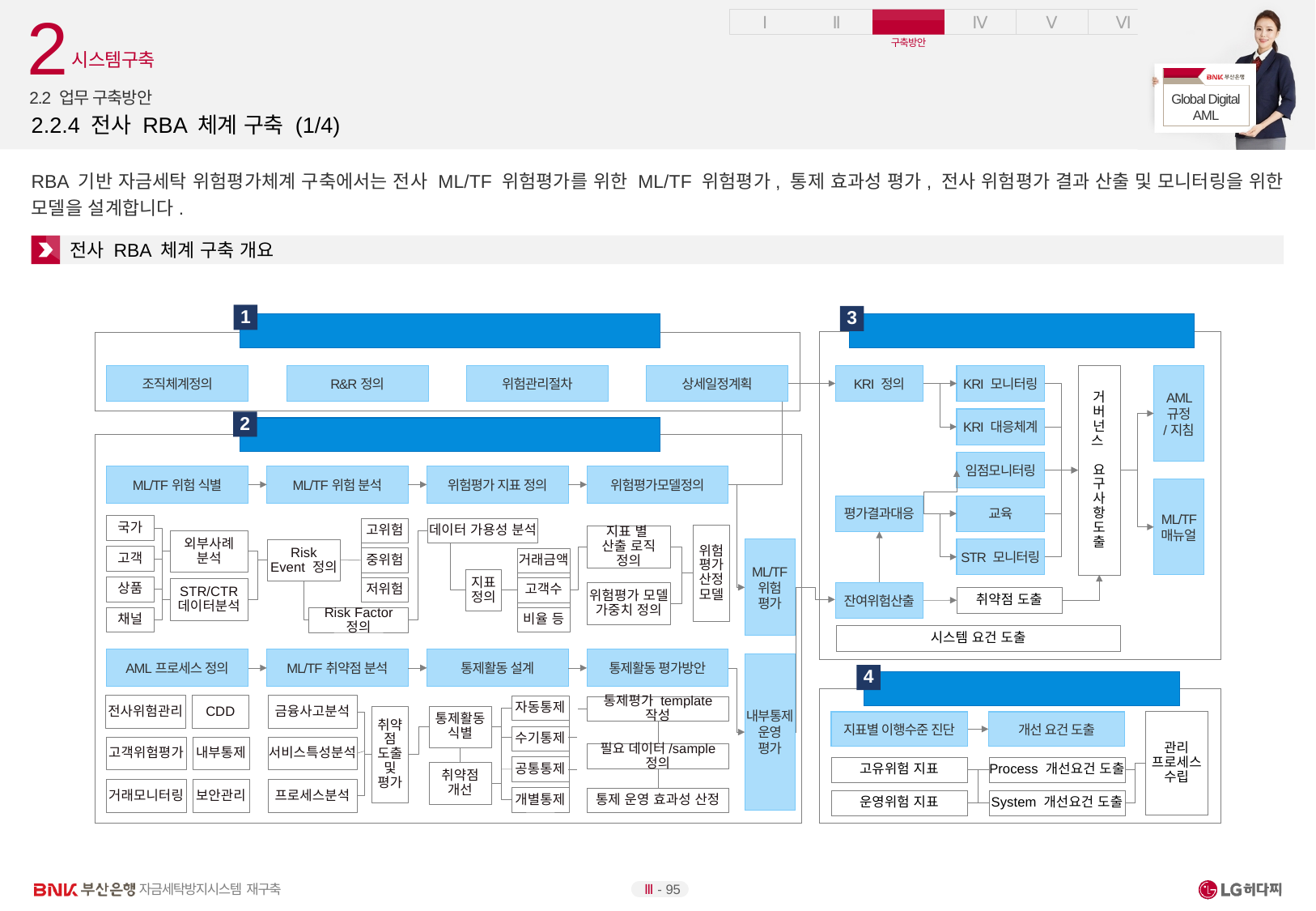

2
시스템구축
2.2 업무 구축방안
# 2.2.4 전사 RBA 체계 구축 (1/4)
RBA 기반 자금세탁 위험평가체계 구축에서는 전사 ML/TF 위험평가를 위한 ML/TF 위험평가, 통제 효과성 평가, 전사 위험평가 결과 산출 및 모니터링을 위한 모델을 설계합니다.
전사 RBA 체계 구축 개요

1
3
전사 ML/TF 위험관리 전략 수립
RBA 내부통제 강화방안 마련

상세일정계획
KRI 정의
KRI 모니터링
AML 규정
/지침
거버넌스

요구사항 도출
위험관리절차
R&R정의
조직체계정의
KRI 대응체계
2
전사 ML/TF 위험평가 모델 정의

임점모니터링
ML/TF위험 식별
ML/TF위험 분석
위험평가 지표 정의
위험평가모델정의
ML/TF 매뉴얼
평가결과대응
교육
국가
외부사례 분석
고객
상품
STR/CTR 데이터분석
채널
고위험
Risk
Event 정의
중위험
저위험
데이터 가용성 분석
위험
평가
산정
모델
지표 별
산출 로직 정의
위험평가 모델
가중치 정의
STR 모니터링
ML/TF
위험
평가
거래금액
지표
정의
고객수
비율 등
잔여위험산출
취약점 도출
Risk Factor 정의
시스템 요건 도출
ML/TF취약점 분석
통제활동 평가방안
통제활동 설계
AML프로세스 정의
내부통제
운영
평가
4
KoFIU 지표 대응 체계 수립

전사위험관리
CDD
금융사고분석
서비스특성분석
프로세스분석
자동통제
수기통제
공통통제
개별통제
통제평가 template 작성
통제활동
식별
취약점
도출
및
평가
관리 프로세스
수립
지표별 이행수준 진단
개선 요건 도출
고객위험평가
내부통제
필요 데이터/sample 정의
고유위험 지표
Process 개선요건 도출
취약점
개선
거래모니터링
보안관리
통제 운영 효과성 산정
운영위험 지표
System 개선요건 도출
Ⅲ - 95